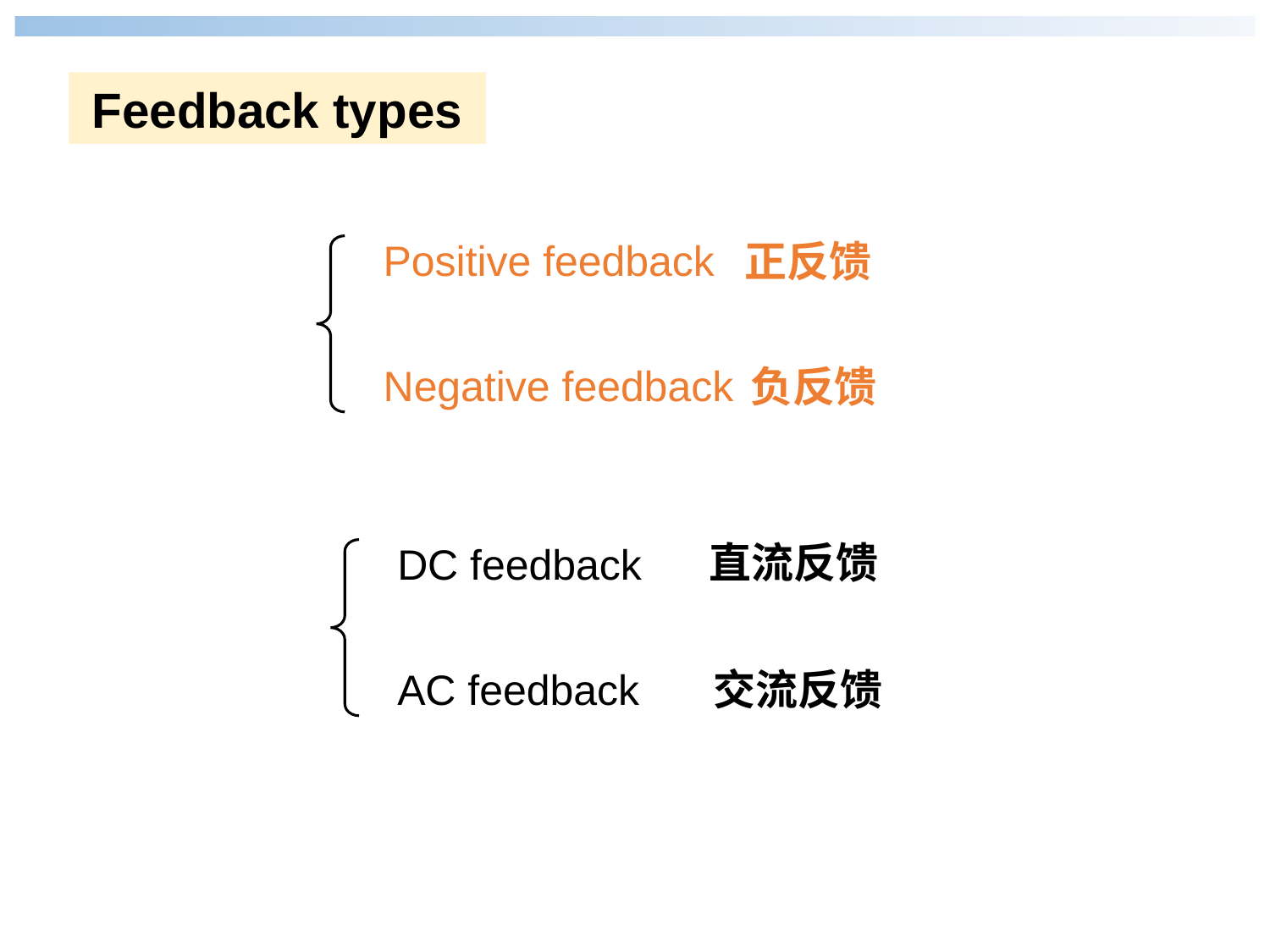

Feedback types
Positive feedback
正反馈

Negative feedback
负反馈
直流反馈
DC feedback

AC feedback
交流反馈